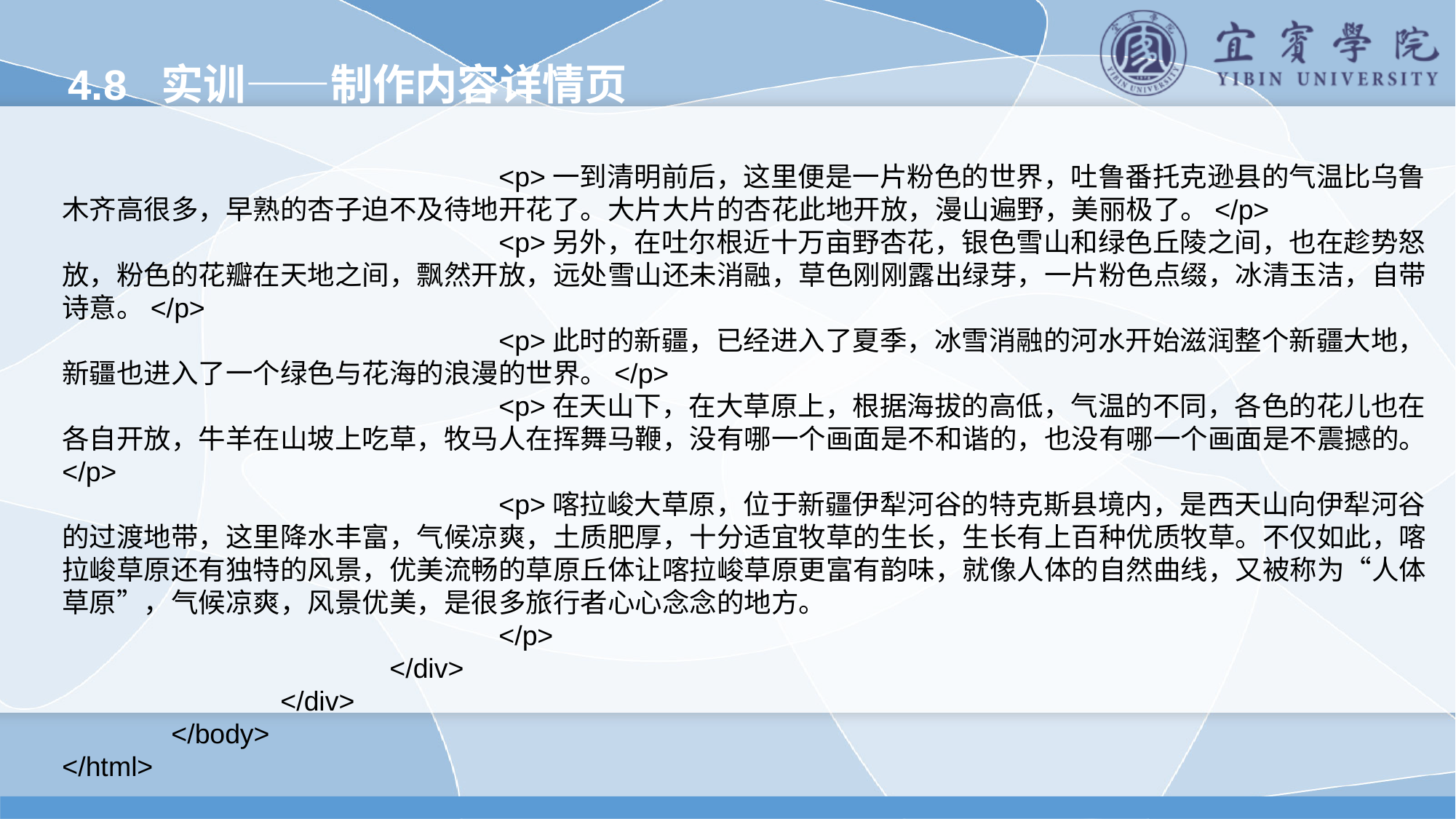

4.8  实训——制作内容详情页
				<p>一到清明前后，这里便是一片粉色的世界，吐鲁番托克逊县的气温比乌鲁木齐高很多，早熟的杏子迫不及待地开花了。大片大片的杏花此地开放，漫山遍野，美丽极了。</p>
				<p>另外，在吐尔根近十万亩野杏花，银色雪山和绿色丘陵之间，也在趁势怒放，粉色的花瓣在天地之间，飘然开放，远处雪山还未消融，草色刚刚露出绿芽，一片粉色点缀，冰清玉洁，自带诗意。</p>
				<p>此时的新疆，已经进入了夏季，冰雪消融的河水开始滋润整个新疆大地，新疆也进入了一个绿色与花海的浪漫的世界。</p>
				<p>在天山下，在大草原上，根据海拔的高低，气温的不同，各色的花儿也在各自开放，牛羊在山坡上吃草，牧马人在挥舞马鞭，没有哪一个画面是不和谐的，也没有哪一个画面是不震撼的。</p>
				<p>喀拉峻大草原，位于新疆伊犁河谷的特克斯县境内，是西天山向伊犁河谷的过渡地带，这里降水丰富，气候凉爽，土质肥厚，十分适宜牧草的生长，生长有上百种优质牧草。不仅如此，喀拉峻草原还有独特的风景，优美流畅的草原丘体让喀拉峻草原更富有韵味，就像人体的自然曲线，又被称为“人体草原”，气候凉爽，风景优美，是很多旅行者心心念念的地方。
				</p>
			</div>
		</div>
	</body>
</html>